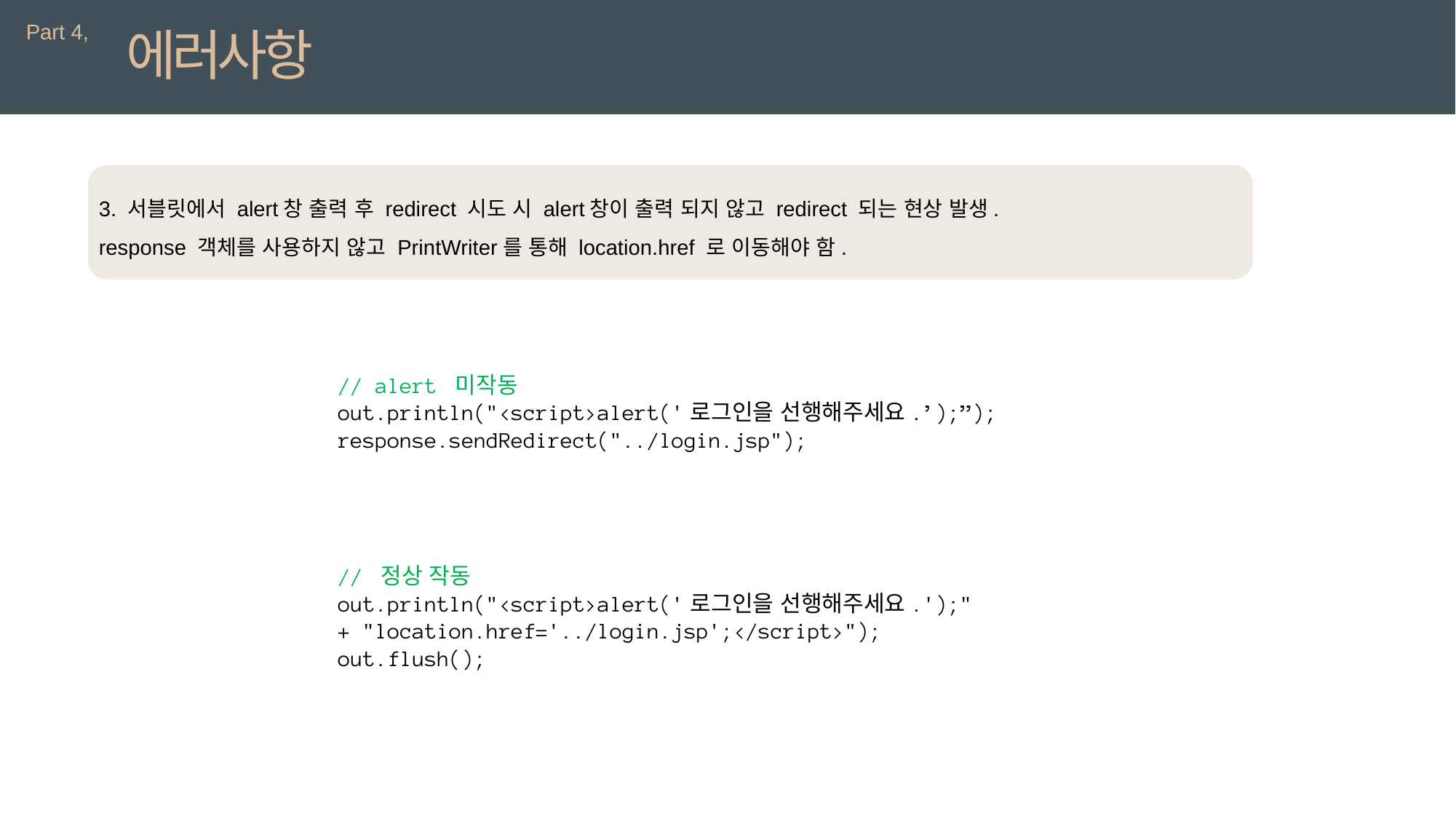

Part 4,
에러사항

3. 서블릿에서 alert창 출력 후 redirect 시도 시 alert창이 출력 되지 않고 redirect 되는 현상 발생.
response 객체를 사용하지 않고 PrintWriter를 통해 location.href 로 이동해야 함.
// alert 미작동
out.println("<script>alert('로그인을 선행해주세요.’);”);
response.sendRedirect("../login.jsp");

// 정상 작동
out.println("<script>alert('로그인을 선행해주세요.');"
+ "location.href='../login.jsp';</script>");
out.flush();